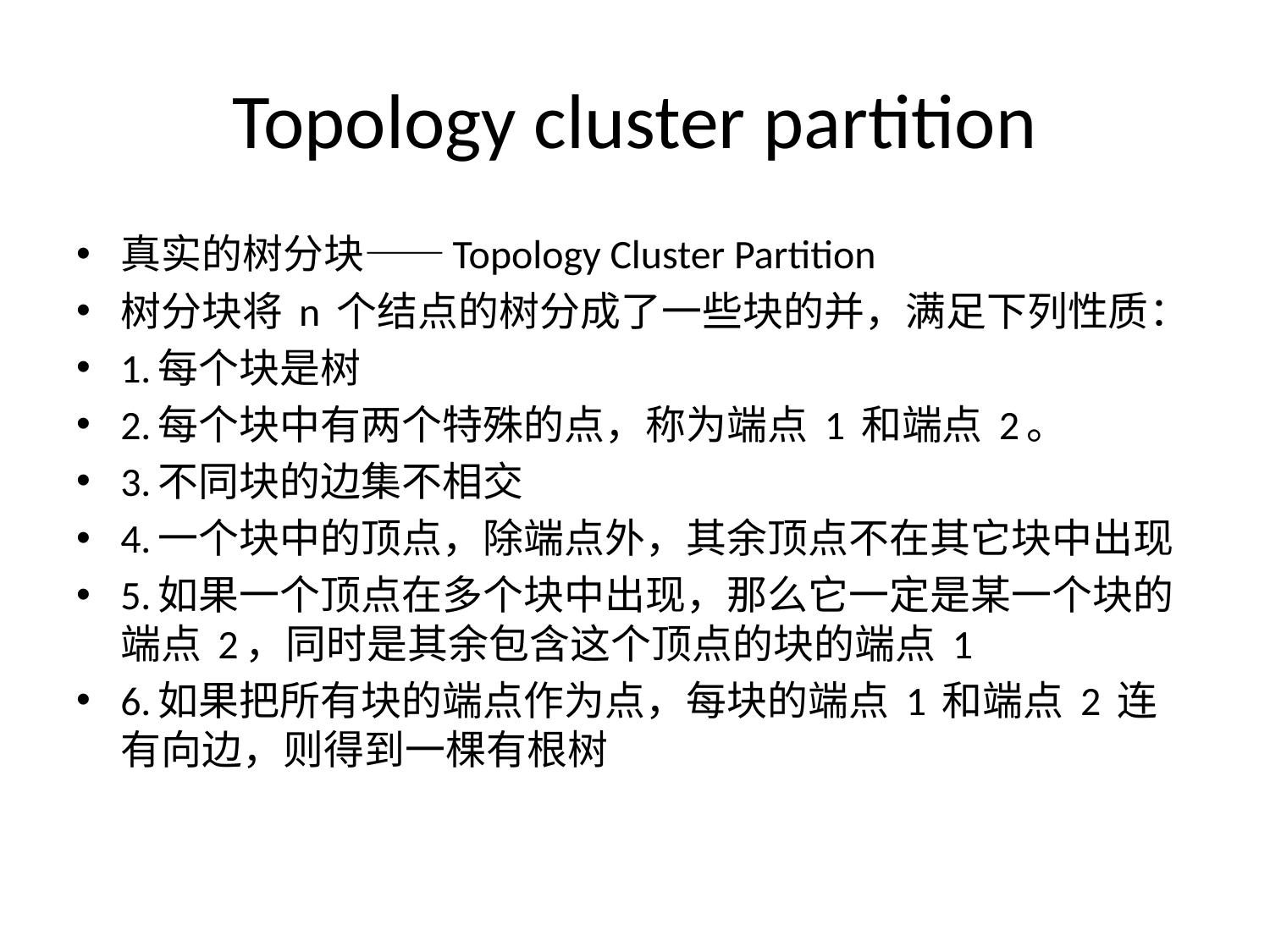

# Topology cluster partition
真实的树分块——Topology Cluster Partition
树分块将 n 个结点的树分成了一些块的并，满足下列性质：
1.每个块是树
2.每个块中有两个特殊的点，称为端点 1 和端点 2。
3.不同块的边集不相交
4.一个块中的顶点，除端点外，其余顶点不在其它块中出现
5.如果一个顶点在多个块中出现，那么它一定是某一个块的端点 2，同时是其余包含这个顶点的块的端点 1
6.如果把所有块的端点作为点，每块的端点 1 和端点 2 连有向边，则得到一棵有根树